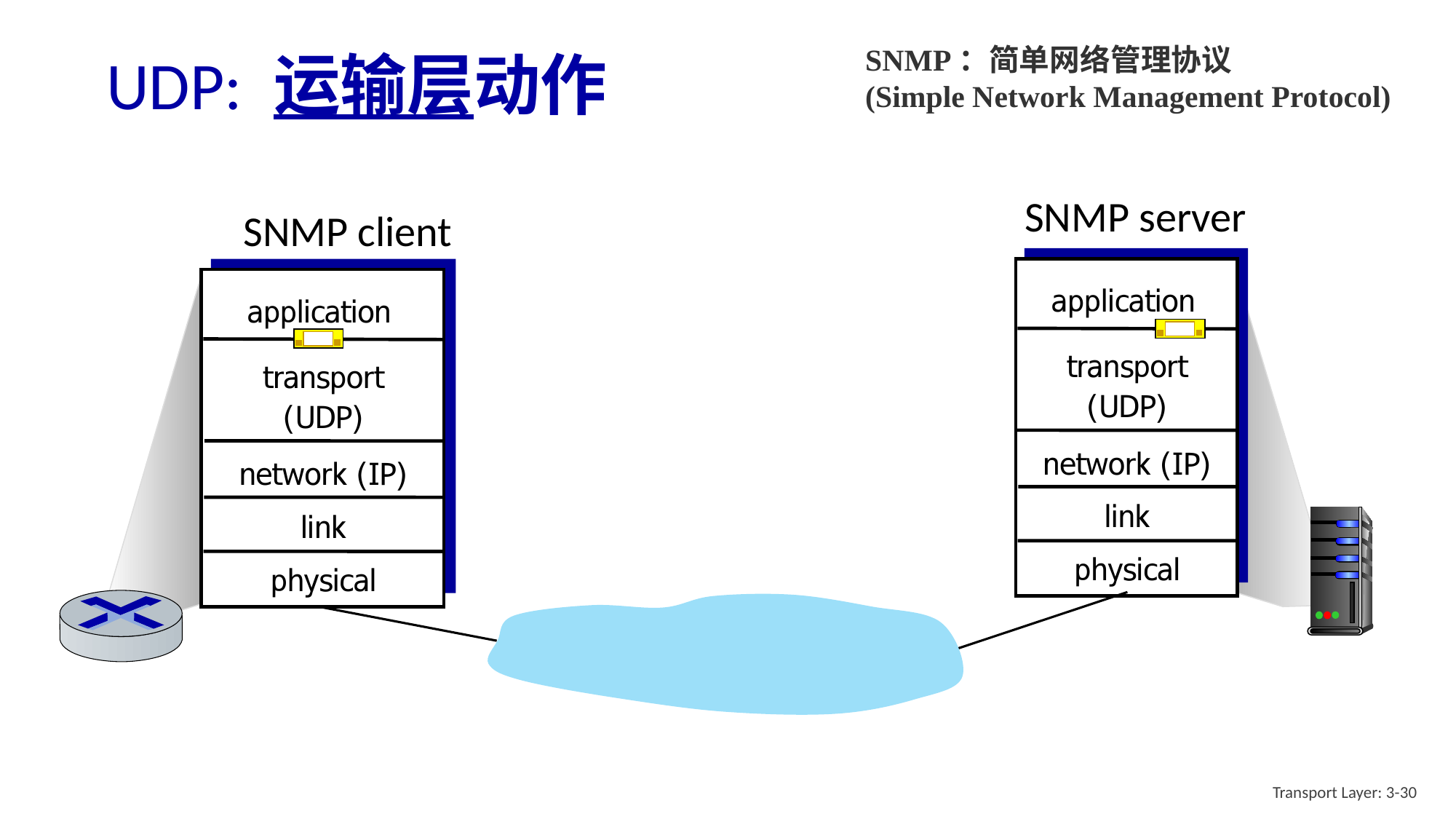

# UDP: 运输层动作
SNMP：简单网络管理协议
(Simple Network Management Protocol)
SNMP server
SNMP client

application

transport
(UDP)

network (IP)

link

physical

application

transport
(UDP)

network (IP)

link

physical

Transport Layer: 3-30